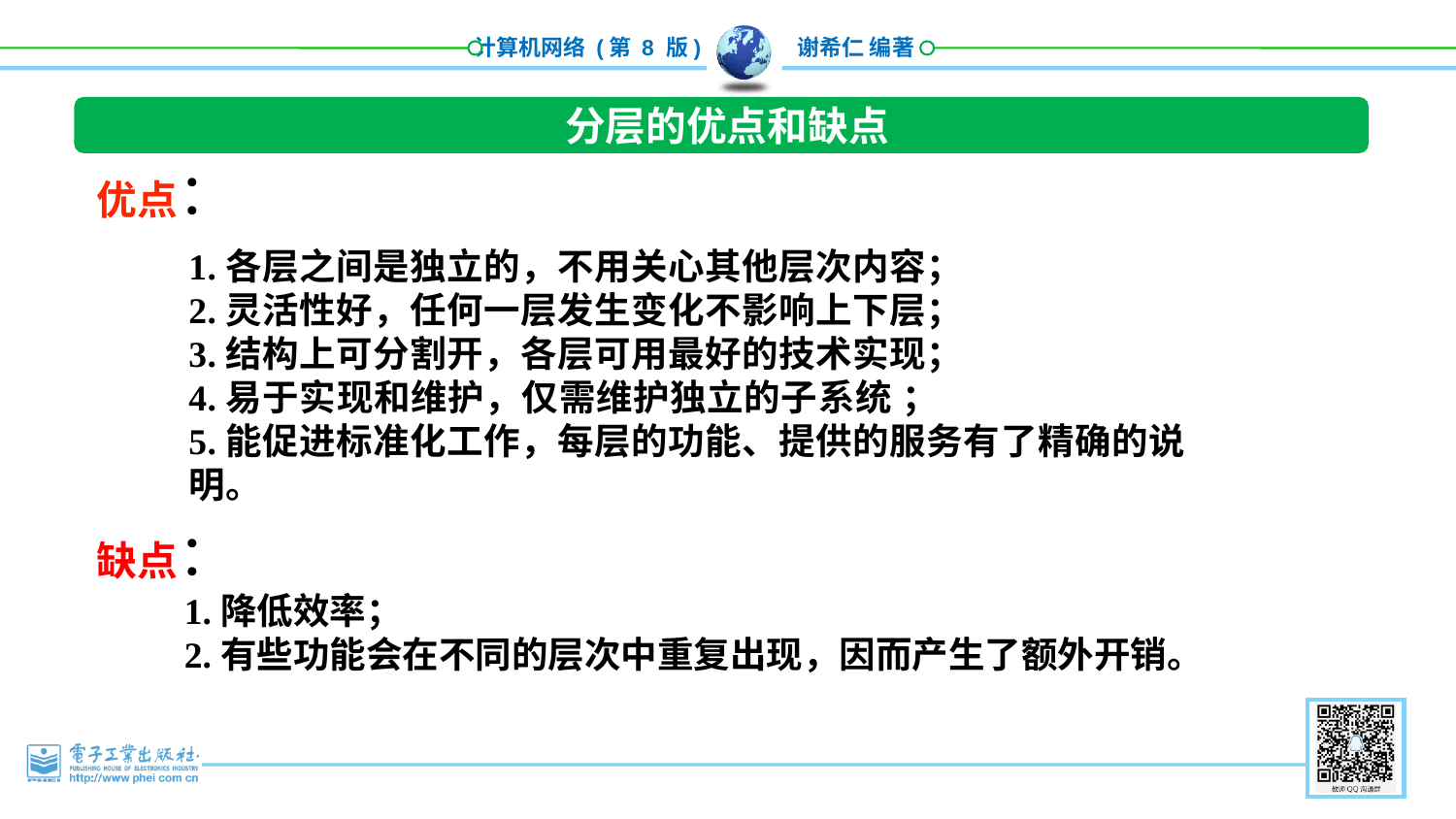

分层的优点和缺点
优点：
1.各层之间是独立的，不用关心其他层次内容；
2.灵活性好，任何一层发生变化不影响上下层；
3.结构上可分割开，各层可用最好的技术实现；
4.易于实现和维护，仅需维护独立的子系统 ；
5.能促进标准化工作，每层的功能、提供的服务有了精确的说明。

缺点：
1.降低效率；
2.有些功能会在不同的层次中重复出现，因而产生了额外开销。